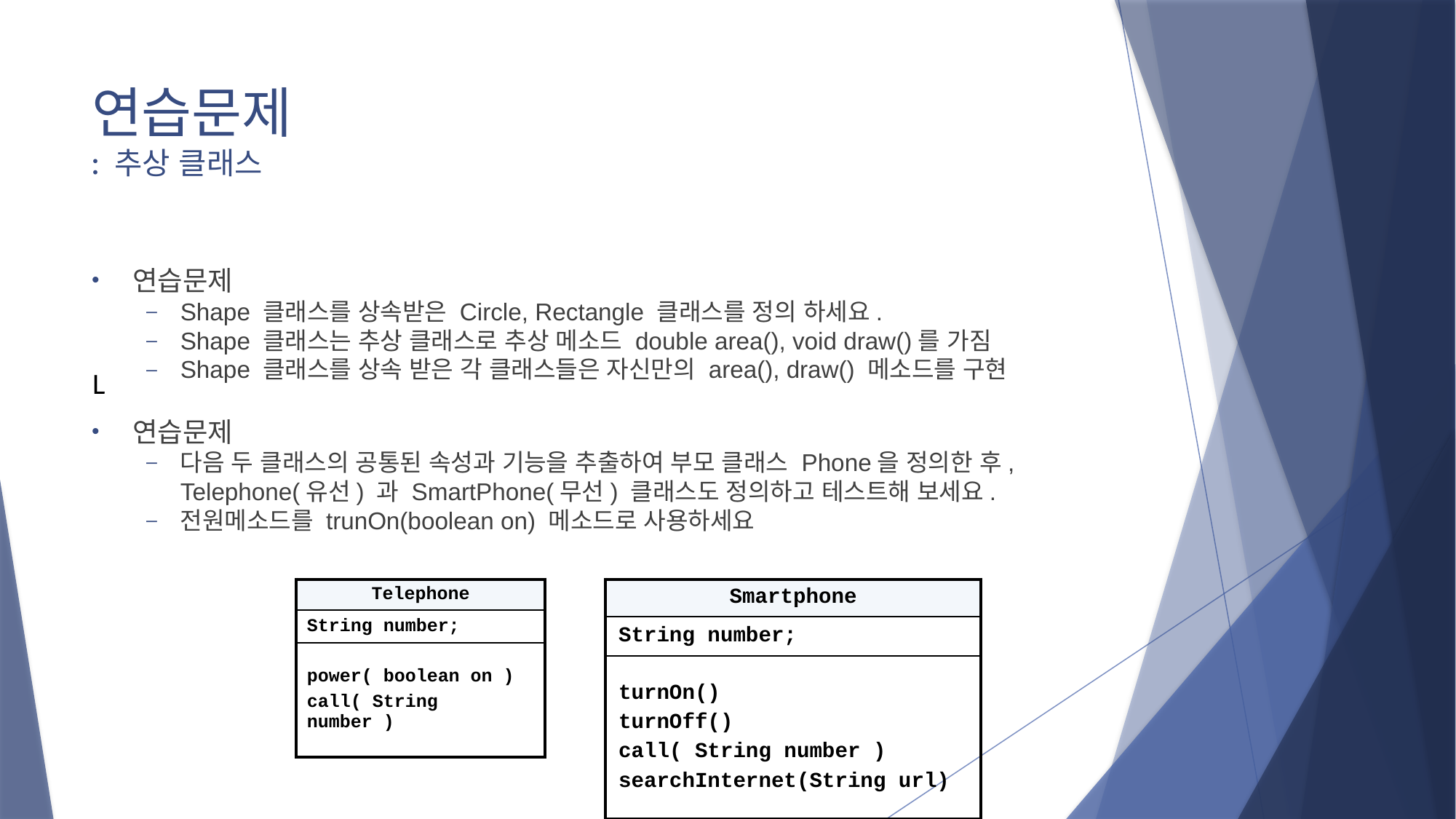

# 연습문제 : 추상 클래스
연습문제
Shape 클래스를 상속받은 Circle, Rectangle 클래스를 정의 하세요.
Shape 클래스는 추상 클래스로 추상 메소드 double area(), void draw()를 가짐
Shape 클래스를 상속 받은 각 클래스들은 자신만의 area(), draw() 메소드를 구현

연습문제
다음 두 클래스의 공통된 속성과 기능을 추출하여 부모 클래스 Phone을 정의한 후,
Telephone(유선) 과 SmartPhone(무선) 클래스도 정의하고 테스트해 보세요.
전원메소드를 trunOn(boolean on) 메소드로 사용하세요

L
| Smartphone |
| --- |
| String number; |
| turnOn() turnOff() call( String number ) searchInternet(String url) |
| Telephone |
| --- |
| String number; |
| power( boolean on ) call( String number ) |